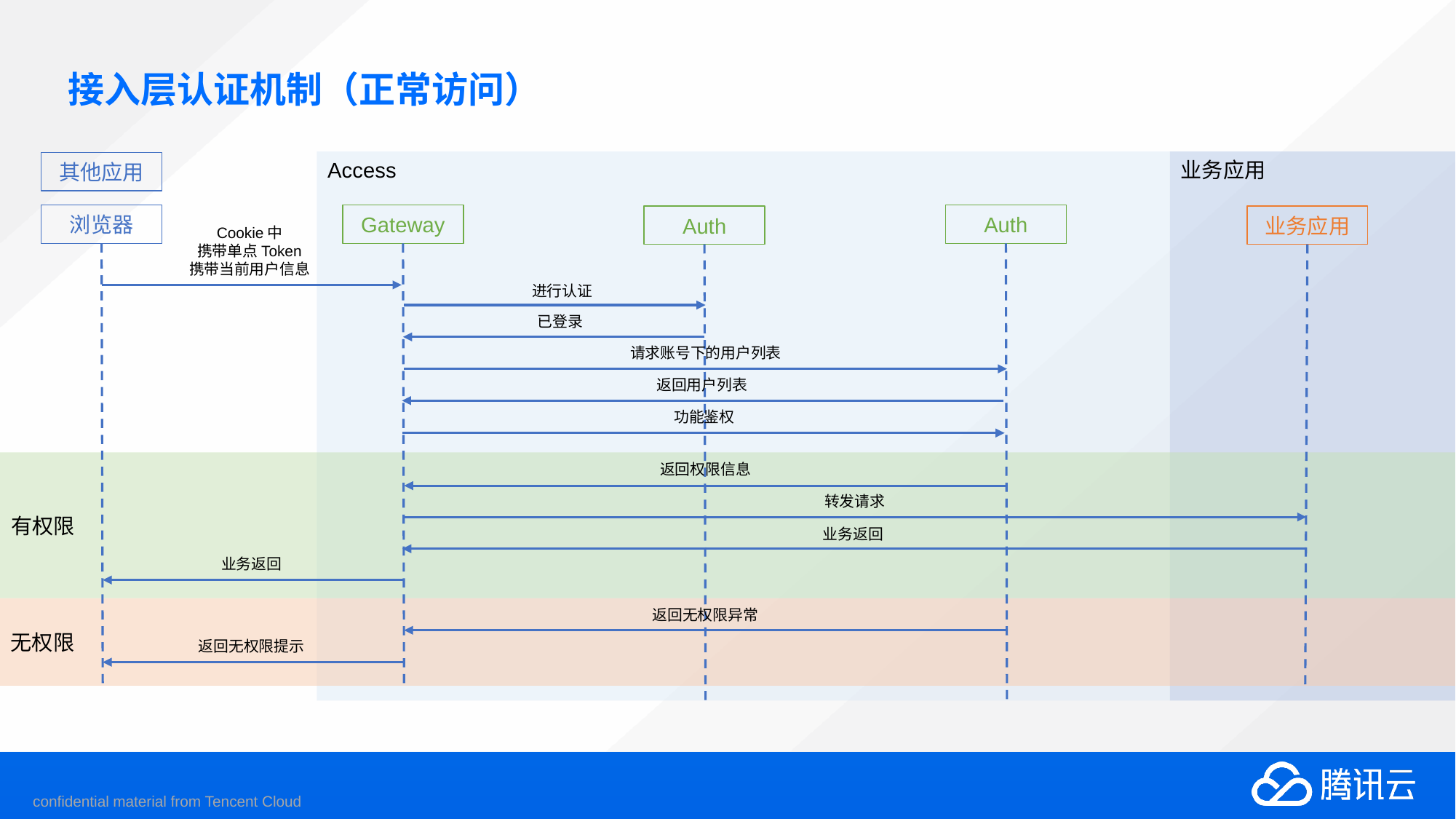

# 接入层认证机制（正常访问）
Access
业务应用
其他应用
浏览器
Gateway
Auth
Auth
业务应用
Cookie中
携带单点Token
携带当前用户信息
进行认证
已登录
请求账号下的用户列表
返回用户列表
功能鉴权
有权限
返回权限信息
转发请求
业务返回
业务返回
无权限
返回无权限异常
返回无权限提示